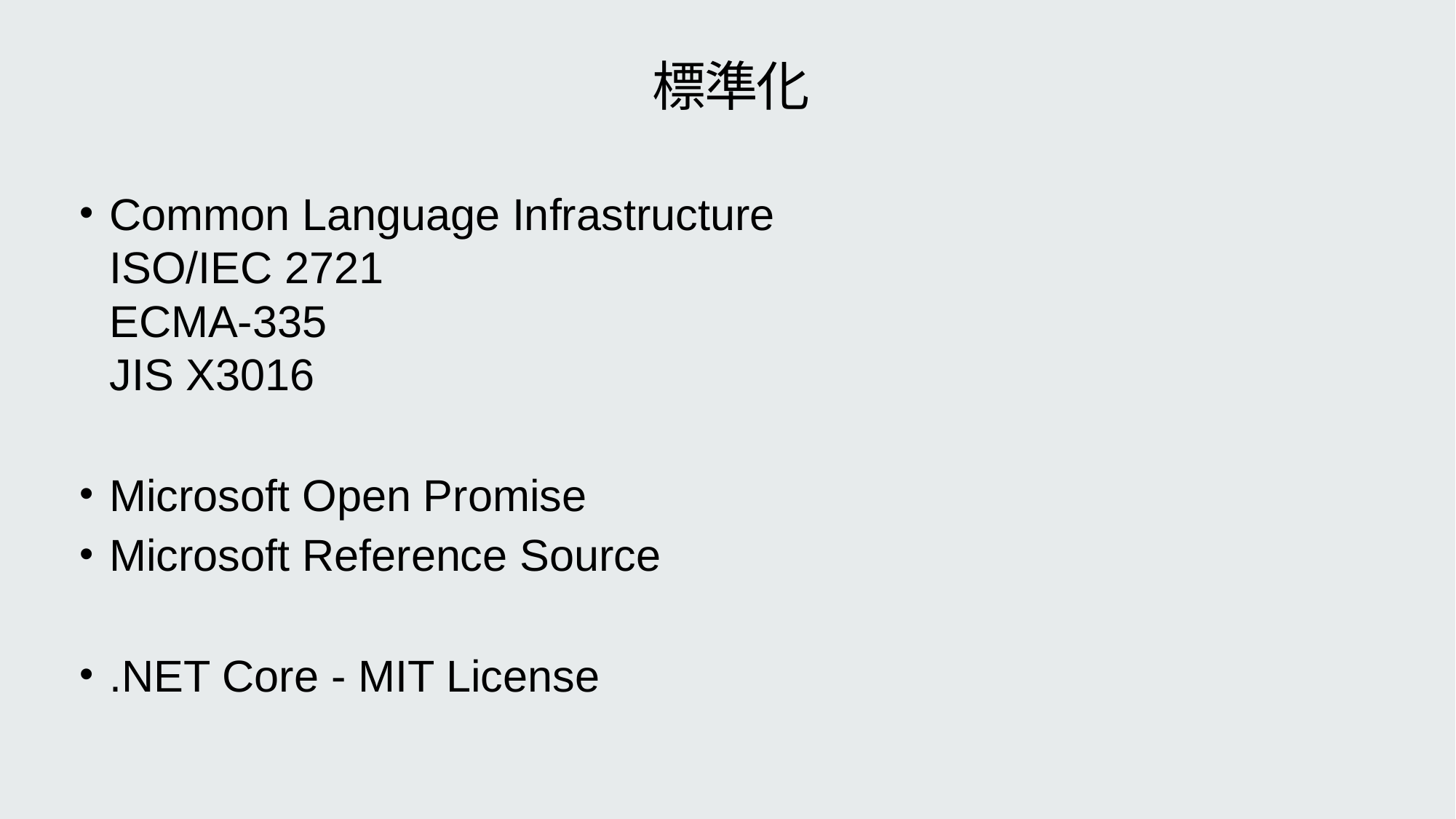

# 標準化
Common Language Infrastructure
ISO/IEC 2721
ECMA-335
JIS X3016

Microsoft Open Promise
Microsoft Reference Source

.NET Core - MIT License